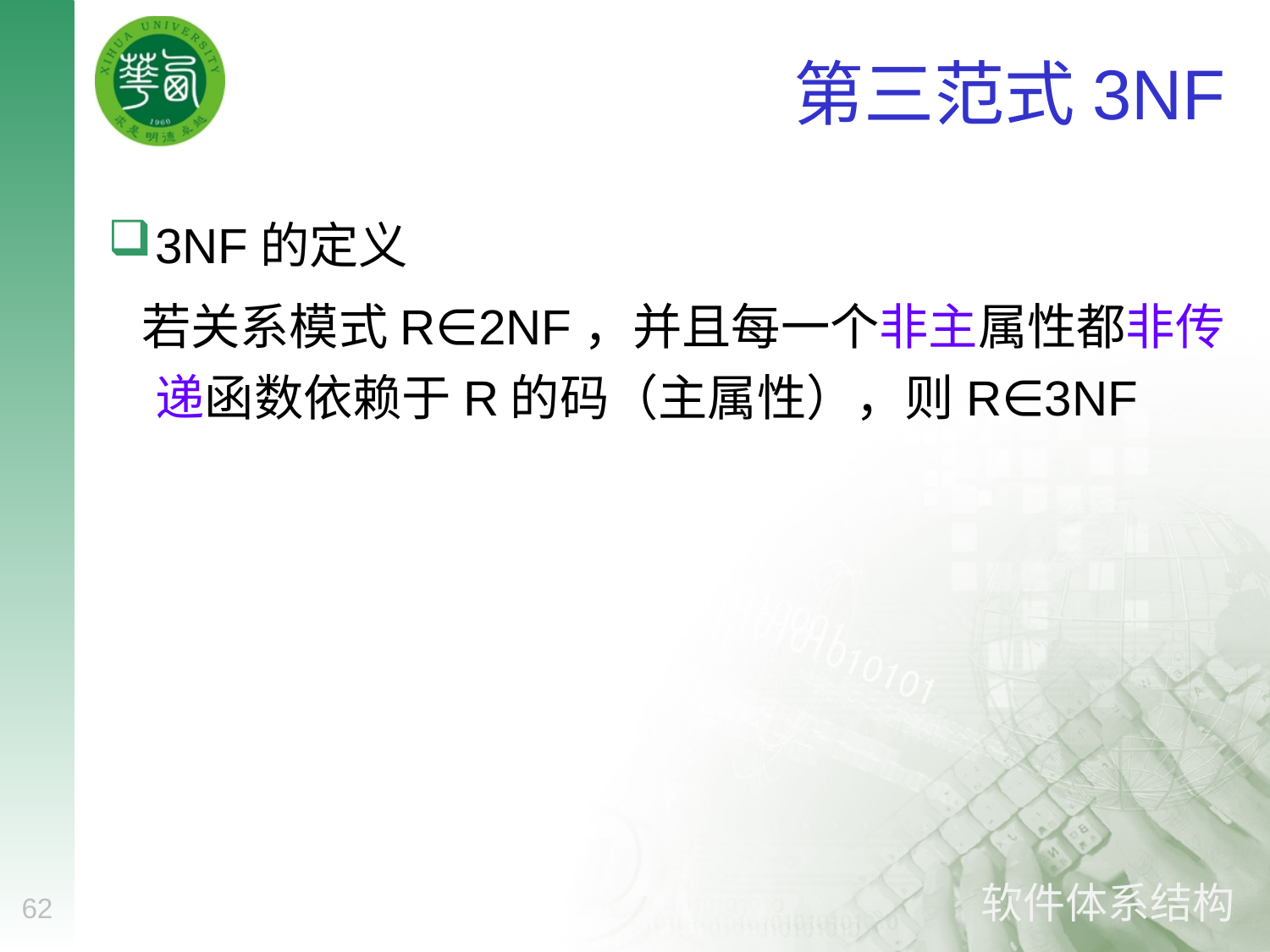

# 第三范式3NF
3NF的定义
  若关系模式R∈2NF，并且每一个非主属性都非传递函数依赖于R的码（主属性），则R∈3NF
62